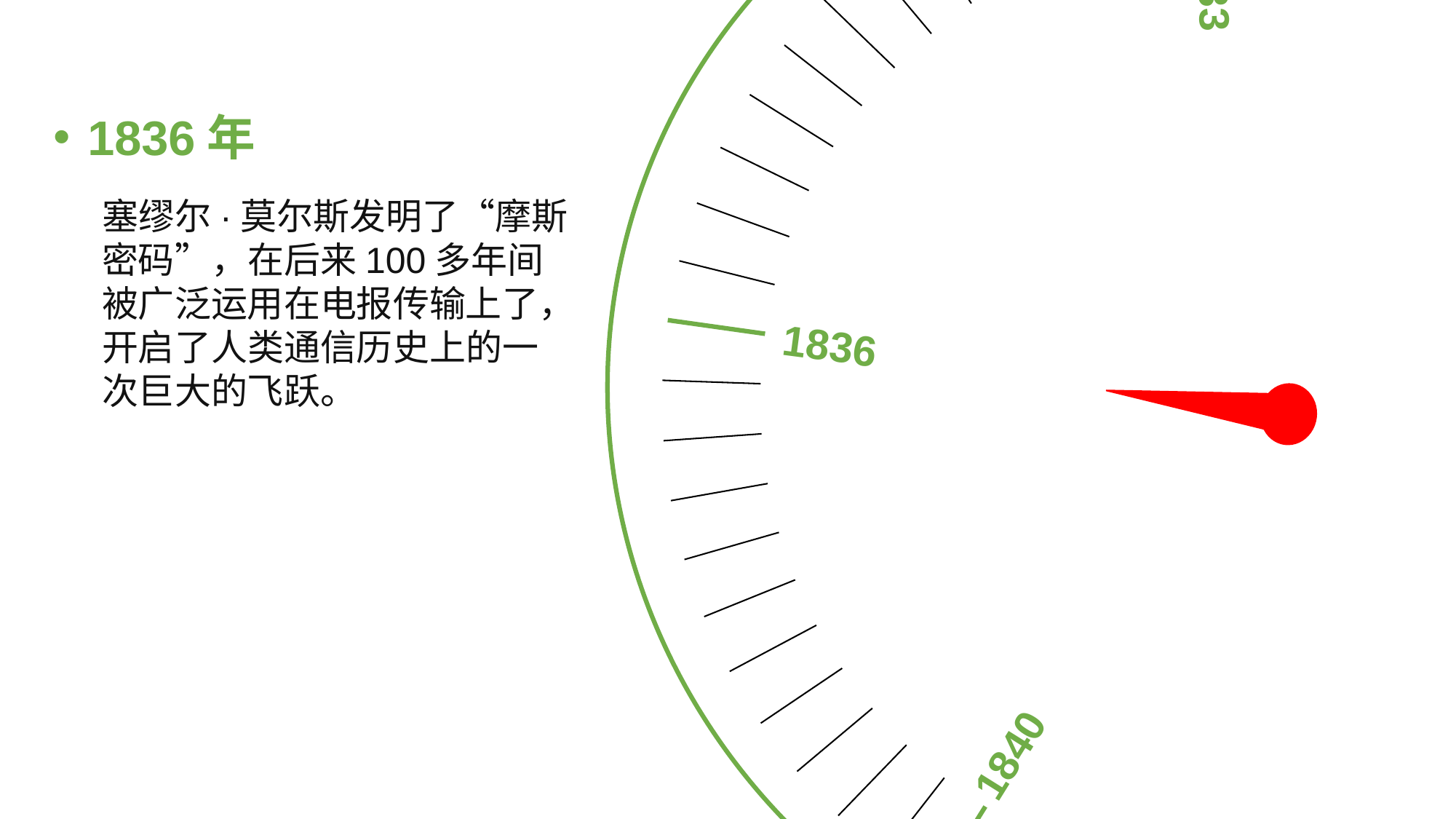

1842
1840
1831
1836
1833
1836年
塞缪尔·莫尔斯发明了“摩斯密码”，在后来100多年间被广泛运用在电报传输上了，开启了人类通信历史上的一次巨大的飞跃。